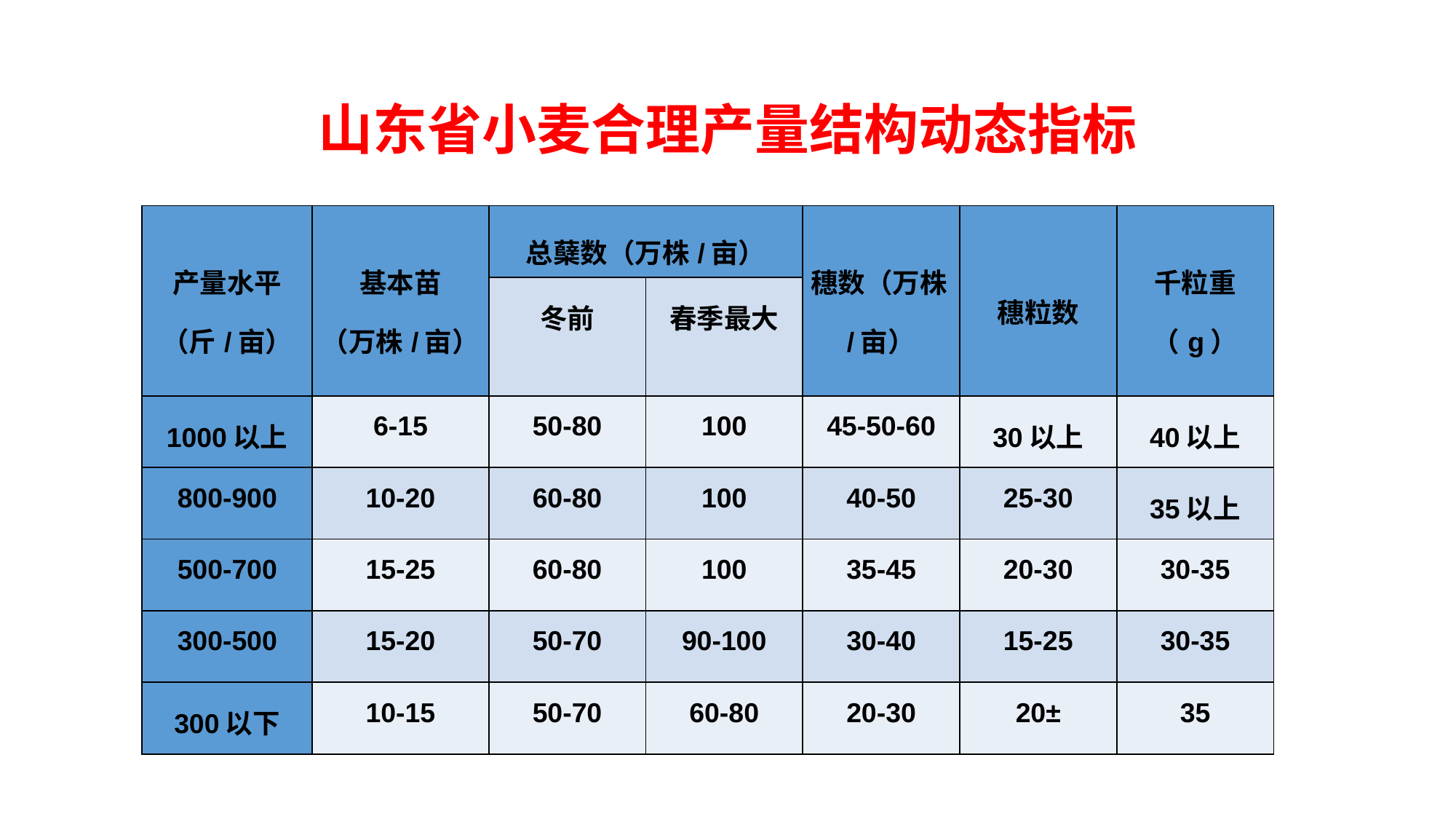

山东省小麦合理产量结构动态指标
| 产量水平（斤/亩） | 基本苗 （万株/亩） | 总蘖数（万株/亩） |  | 穗数（万株/亩） | 穗粒数 | 千粒重（g） |
| --- | --- | --- | --- | --- | --- | --- |
|  |  | 冬前 | 春季最大 |  |  |  |
| 1000以上 | 6-15 | 50-80 | 100 | 45-50-60 | 30以上 | 40以上 |
| 800-900 | 10-20 | 60-80 | 100 | 40-50 | 25-30 | 35以上 |
| 500-700 | 15-25 | 60-80 | 100 | 35-45 | 20-30 | 30-35 |
| 300-500 | 15-20 | 50-70 | 90-100 | 30-40 | 15-25 | 30-35 |
| 300以下 | 10-15 | 50-70 | 60-80 | 20-30 | 20± | 35 |